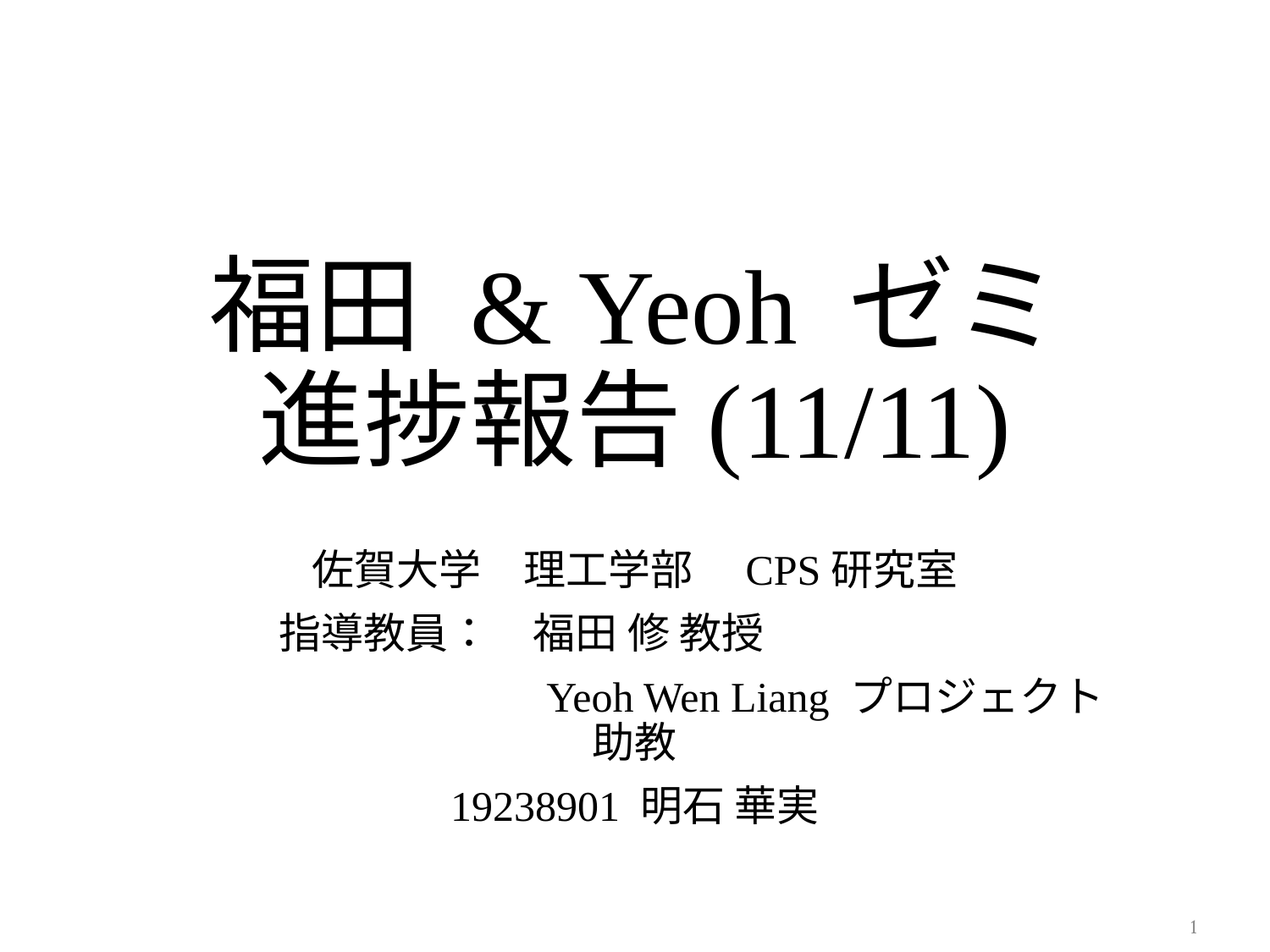

# 福田 & Yeoh ゼミ 進捗報告(11/11)
佐賀大学　理工学部　CPS研究室
	指導教員：	福田 修 教授
			Yeoh Wen Liang プロジェクト助教
19238901 明石 華実
1